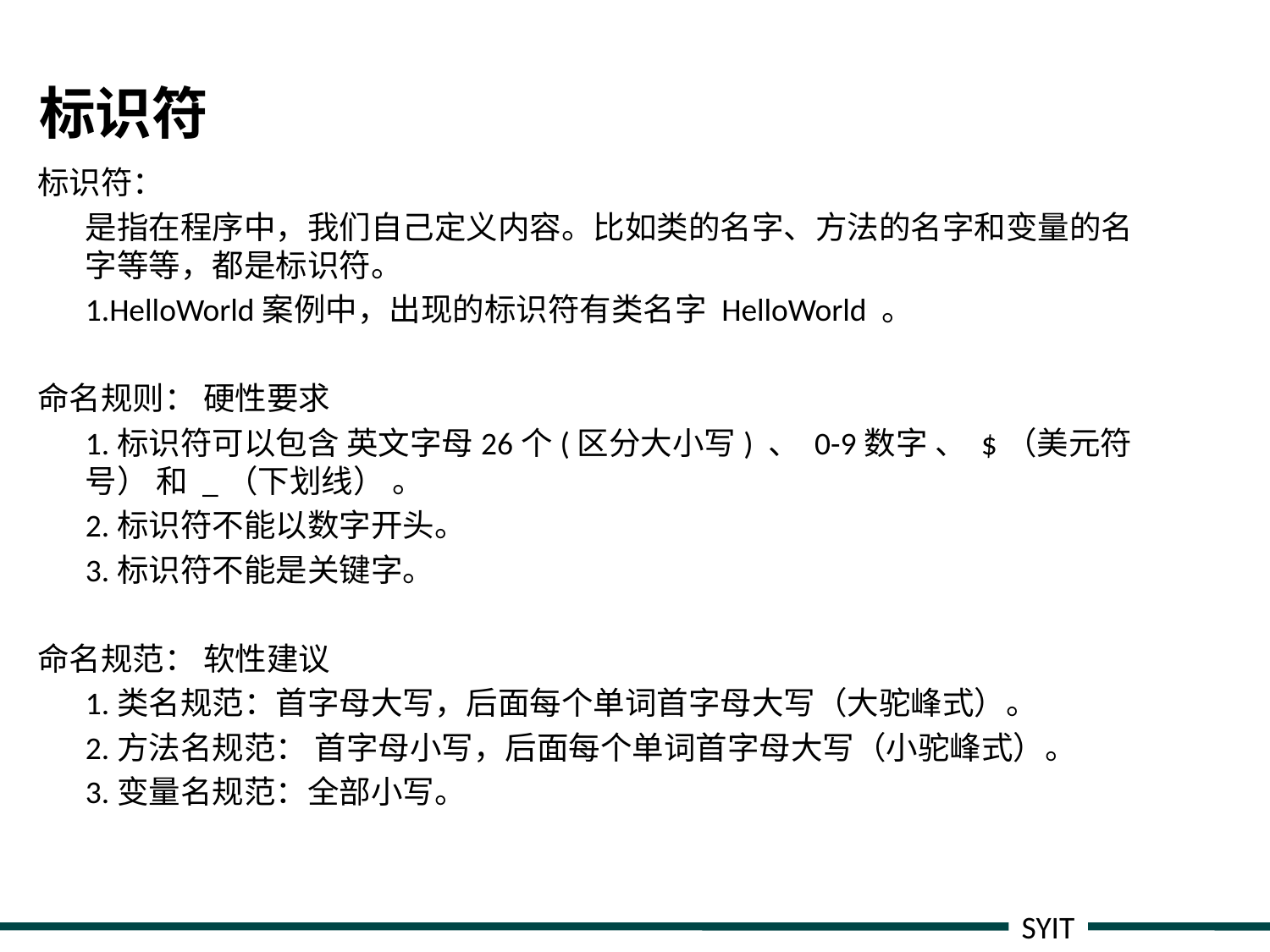

# 标识符
标识符：
	是指在程序中，我们自己定义内容。比如类的名字、方法的名字和变量的名字等等，都是标识符。
	1.HelloWorld案例中，出现的标识符有类名字 HelloWorld 。

命名规则： 硬性要求
	1.标识符可以包含 英文字母26个(区分大小写) 、 0-9数字 、 $（美元符号） 和 _（下划线） 。
	2.标识符不能以数字开头。
	3.标识符不能是关键字。

命名规范： 软性建议
	1.类名规范：首字母大写，后面每个单词首字母大写（大驼峰式）。
	2.方法名规范： 首字母小写，后面每个单词首字母大写（小驼峰式）。
	3.变量名规范：全部小写。
SYIT